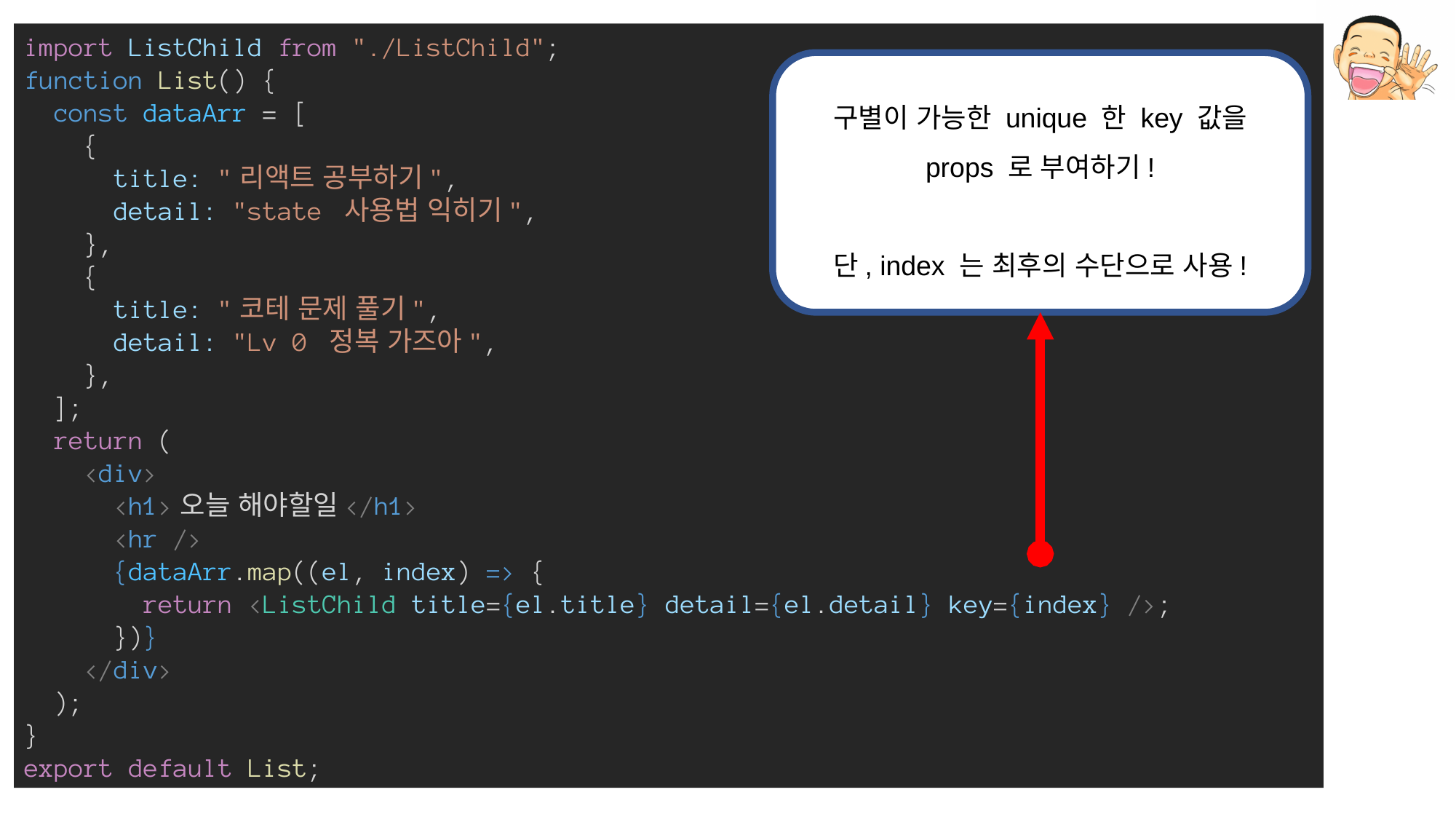

import ListChild from "./ListChild";
function List() {
  const dataArr = [
    {
      title: "리액트 공부하기",
      detail: "state 사용법 익히기",
    },
    {
      title: "코테 문제 풀기",
      detail: "Lv 0 정복 가즈아",
    },
  ];
  return (
    <div>
      <h1>오늘 해야할일</h1>
      <hr />
      {dataArr.map((el, index) => {
        return <ListChild title={el.title} detail={el.detail} key={index} />;
      })}
    </div>
  );
}
export default List;
구별이 가능한 unique 한 key 값을
props 로 부여하기!

단, index 는 최후의 수단으로 사용!